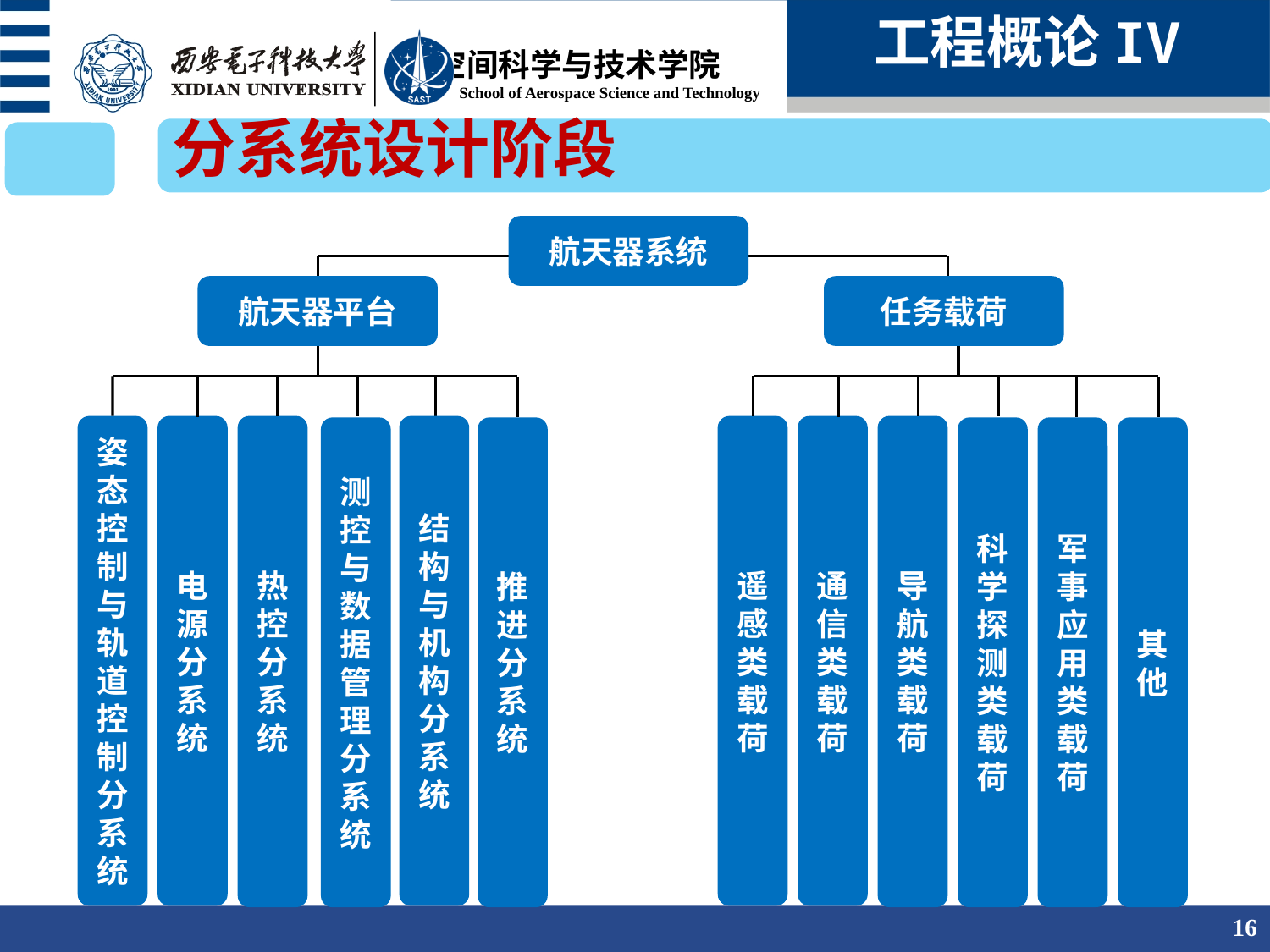

工程概论IV

分系统设计阶段

航天器系统
航天器平台
任务载荷
姿态控制与轨道控制分系统
电源分系统
热控分系统
结构与机构分系统
遥感类
载荷
通信类
载荷
导航类载荷
测控
与数据管理分系统
推进分系统
科学探测类载荷
军事应用类载荷
其他